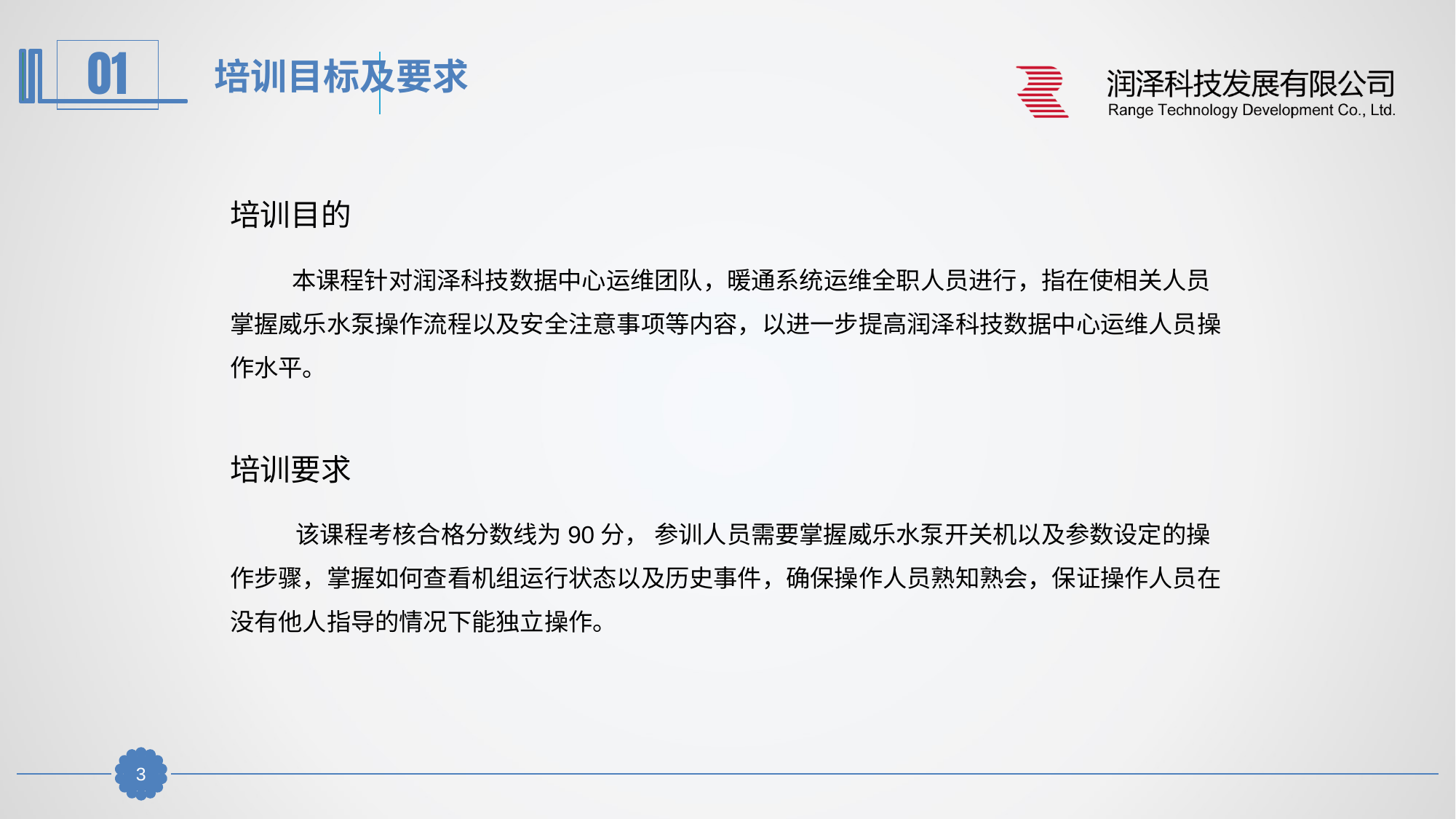

培训目标及要求
培训目的
            本课程针对润泽科技数据中心运维团队，暖通系统运维全职人员进行，指在使相关人员掌握威乐水泵操作流程以及安全注意事项等内容，以进一步提高润泽科技数据中心运维人员操作水平。
培训要求
           该课程考核合格分数线为90分， 参训人员需要掌握威乐水泵开关机以及参数设定的操作步骤，掌握如何查看机组运行状态以及历史事件，确保操作人员熟知熟会，保证操作人员在没有他人指导的情况下能独立操作。
3